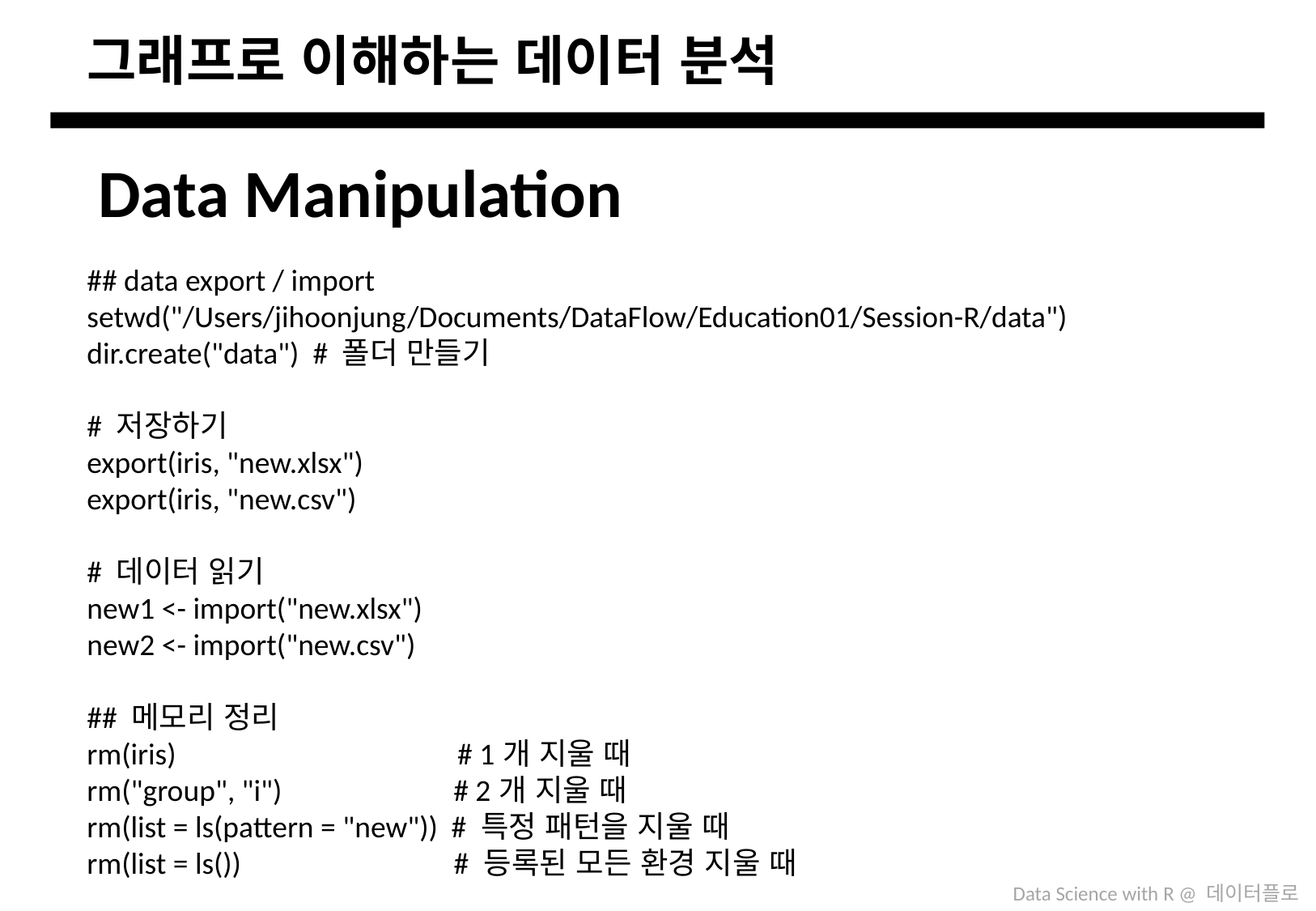

# 그래프로 이해하는 데이터 분석
Data Manipulation

## data export / import
setwd("/Users/jihoonjung/Documents/DataFlow/Education01/Session-R/data")
dir.create("data")  # 폴더 만들기

# 저장하기
export(iris, "new.xlsx")
export(iris, "new.csv")

# 데이터 읽기
new1 <- import("new.xlsx")
new2 <- import("new.csv")

## 메모리 정리
rm(iris)                                         # 1개 지울 때
rm("group", "i")                         # 2개 지울 때
rm(list = ls(pattern = "new"))  # 특정 패턴을 지울 때
rm(list = ls())                               # 등록된 모든 환경 지울 때